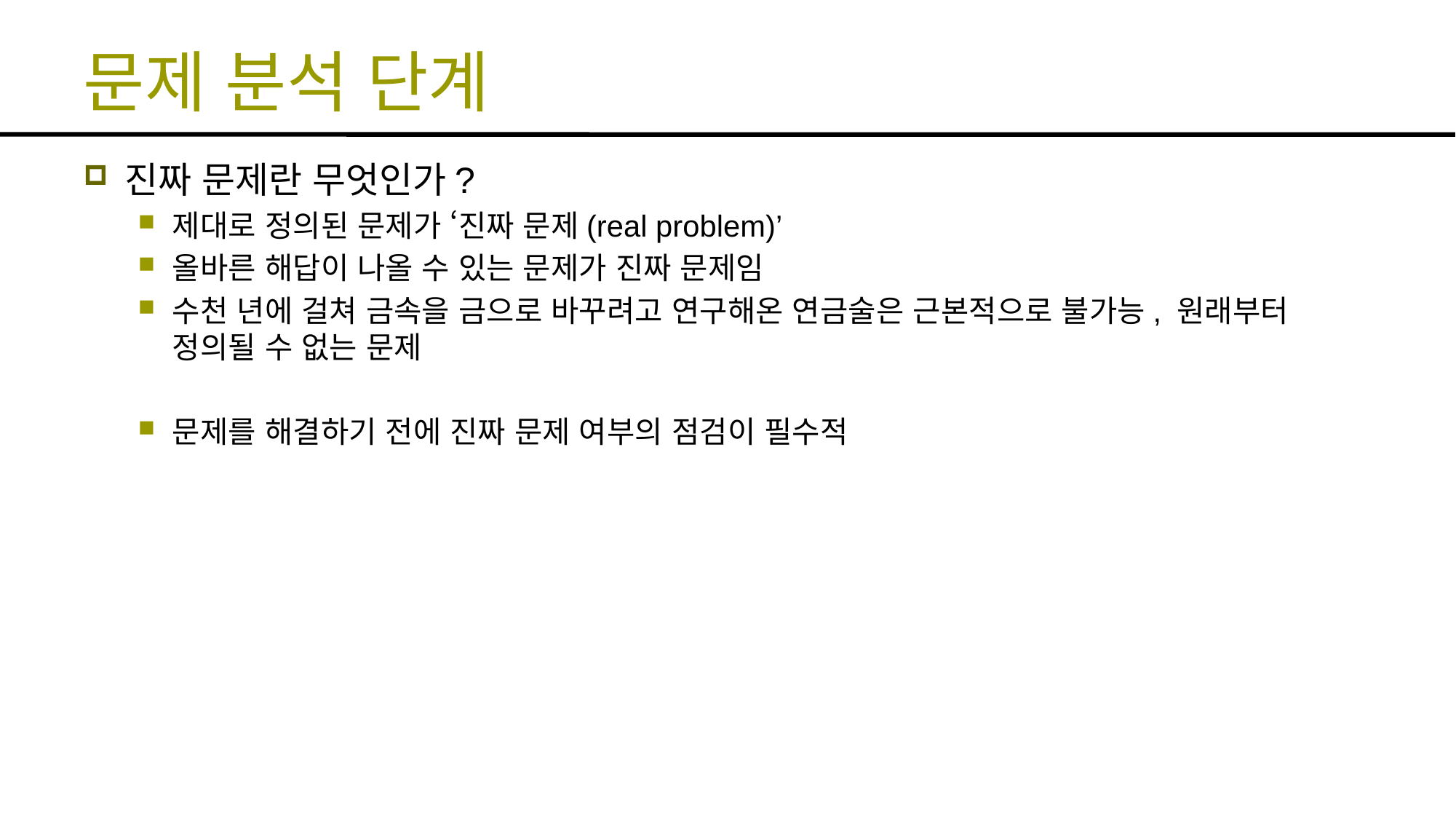

# 문제 분석 단계
진짜 문제란 무엇인가?
제대로 정의된 문제가 ‘진짜 문제(real problem)’
올바른 해답이 나올 수 있는 문제가 진짜 문제임
수천 년에 걸쳐 금속을 금으로 바꾸려고 연구해온 연금술은 근본적으로 불가능, 원래부터 정의될 수 없는 문제

문제를 해결하기 전에 진짜 문제 여부의 점검이 필수적